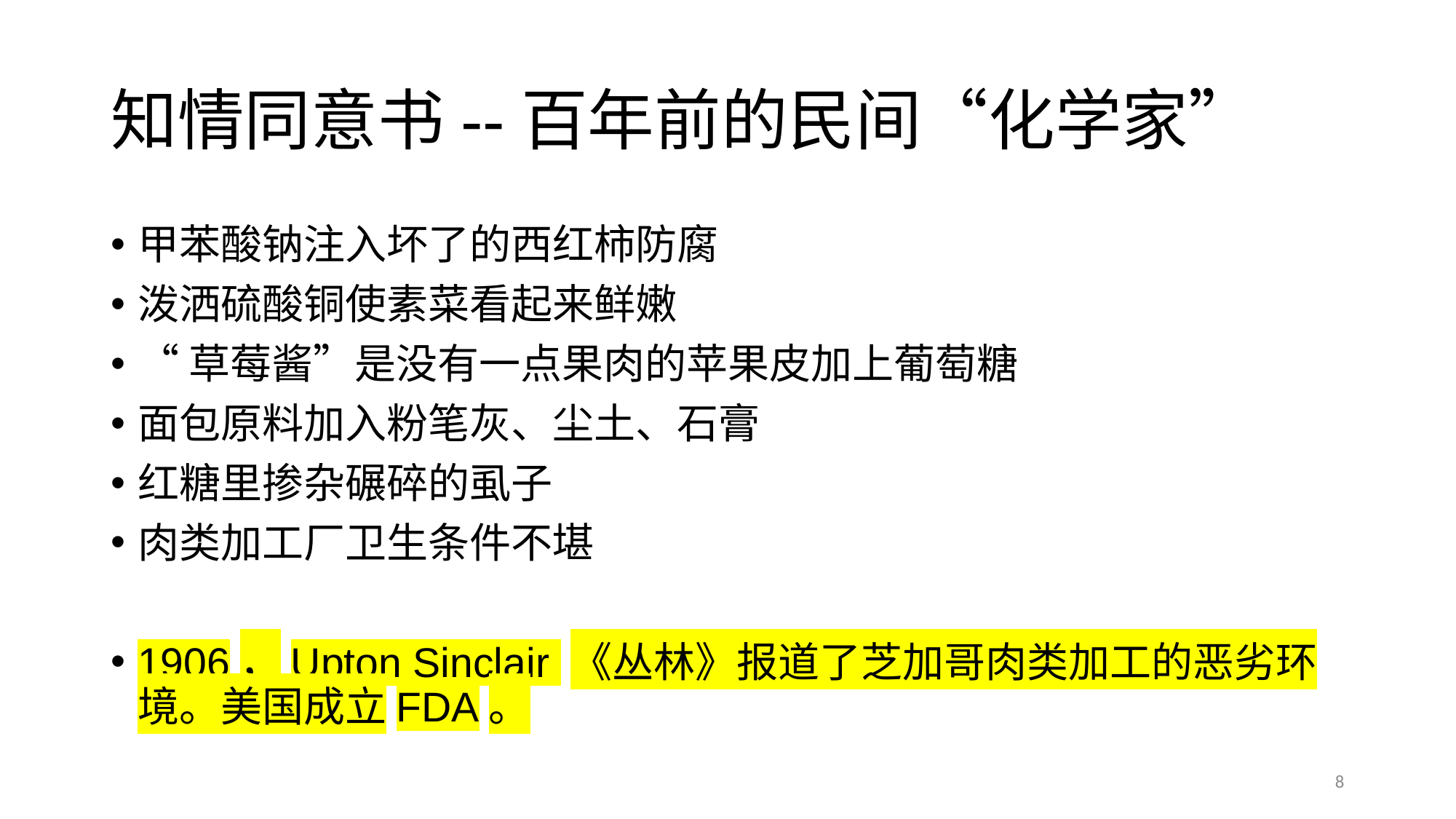

# 知情同意书--百年前的民间“化学家”
甲苯酸钠注入坏了的西红柿防腐
泼洒硫酸铜使素菜看起来鲜嫩
“草莓酱”是没有一点果肉的苹果皮加上葡萄糖
面包原料加入粉笔灰、尘土、石膏
红糖里掺杂碾碎的虱子
肉类加工厂卫生条件不堪

1906，Upton Sinclair 《丛林》报道了芝加哥肉类加工的恶劣环境。美国成立FDA。
8